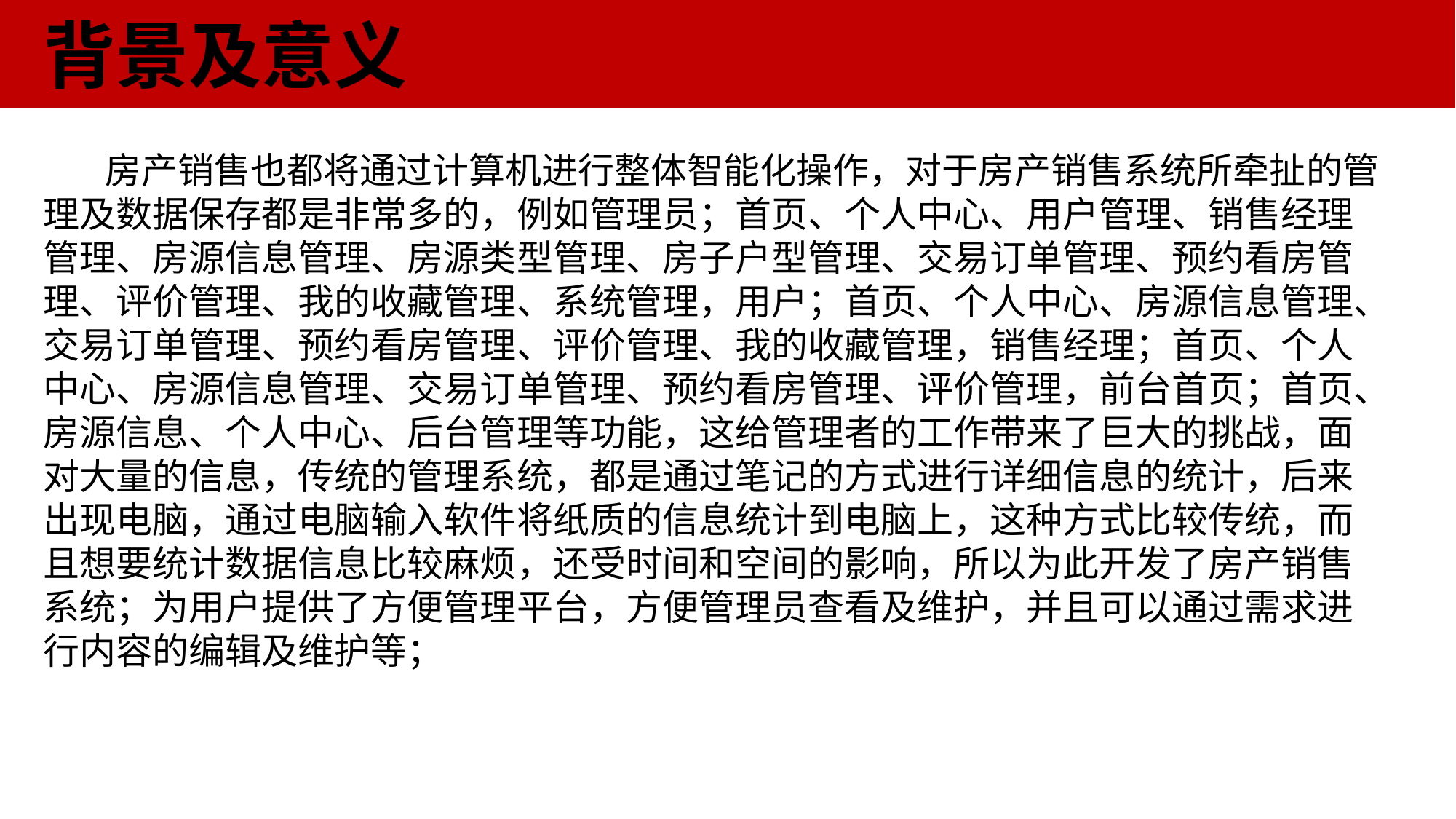

背景及意义
  房产销售也都将通过计算机进行整体智能化操作，对于房产销售系统所牵扯的管理及数据保存都是非常多的，例如管理员；首页、个人中心、用户管理、销售经理管理、房源信息管理、房源类型管理、房子户型管理、交易订单管理、预约看房管理、评价管理、我的收藏管理、系统管理，用户；首页、个人中心、房源信息管理、交易订单管理、预约看房管理、评价管理、我的收藏管理，销售经理；首页、个人中心、房源信息管理、交易订单管理、预约看房管理、评价管理，前台首页；首页、房源信息、个人中心、后台管理等功能，这给管理者的工作带来了巨大的挑战，面对大量的信息，传统的管理系统，都是通过笔记的方式进行详细信息的统计，后来出现电脑，通过电脑输入软件将纸质的信息统计到电脑上，这种方式比较传统，而且想要统计数据信息比较麻烦，还受时间和空间的影响，所以为此开发了房产销售系统；为用户提供了方便管理平台，方便管理员查看及维护，并且可以通过需求进行内容的编辑及维护等；